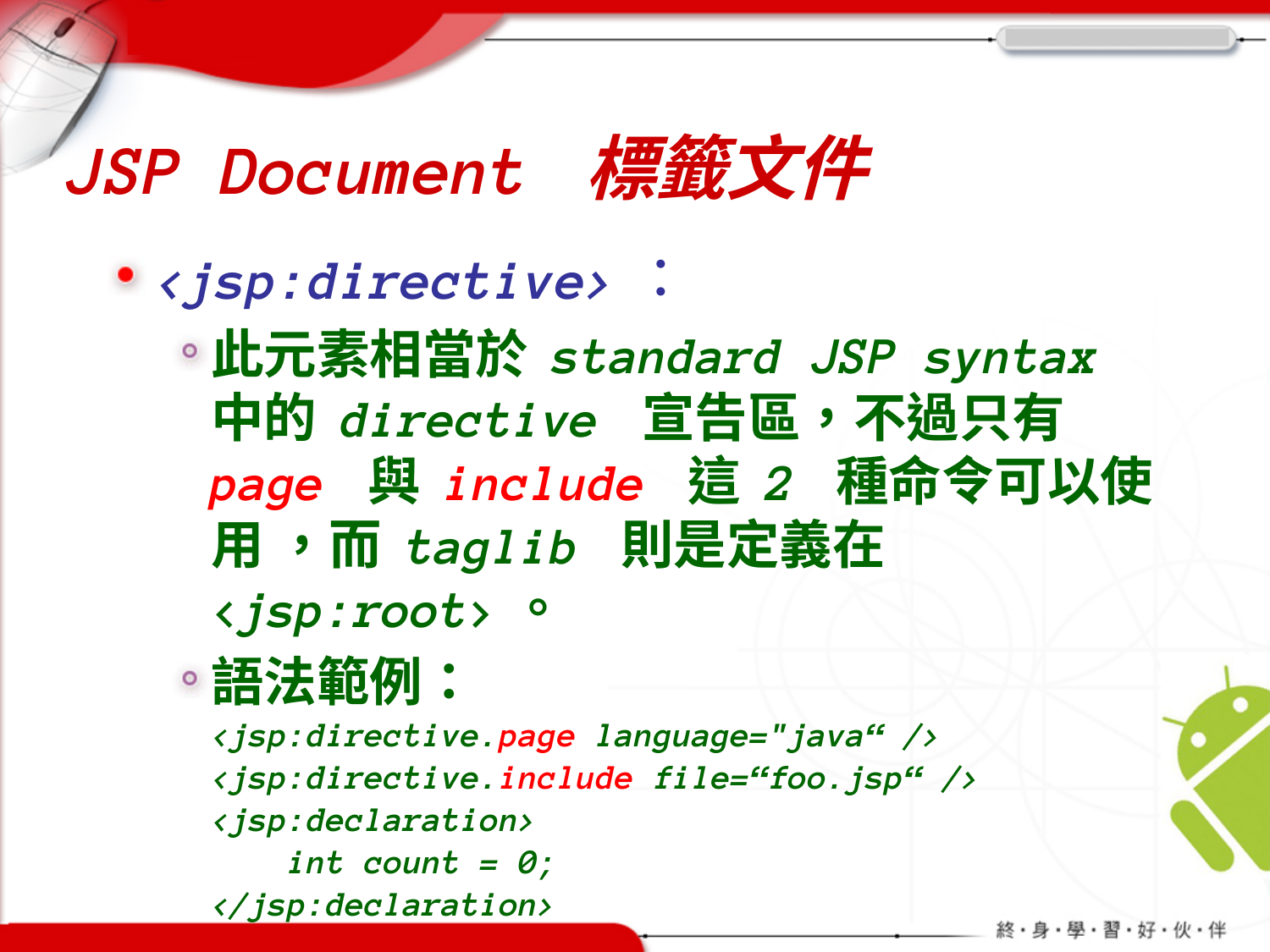

# JSP Document 標籤文件
<jsp:directive>：
此元素相當於 standard JSP syntax 中的 directive 宣告區，不過只有 page 與 include 這 2 種命令可以使用 ，而 taglib 則是定義在 <jsp:root>。
語法範例：
<jsp:directive.page language="java“ />
<jsp:directive.include file=“foo.jsp“ />
<jsp:declaration>
    int count = 0;
</jsp:declaration>